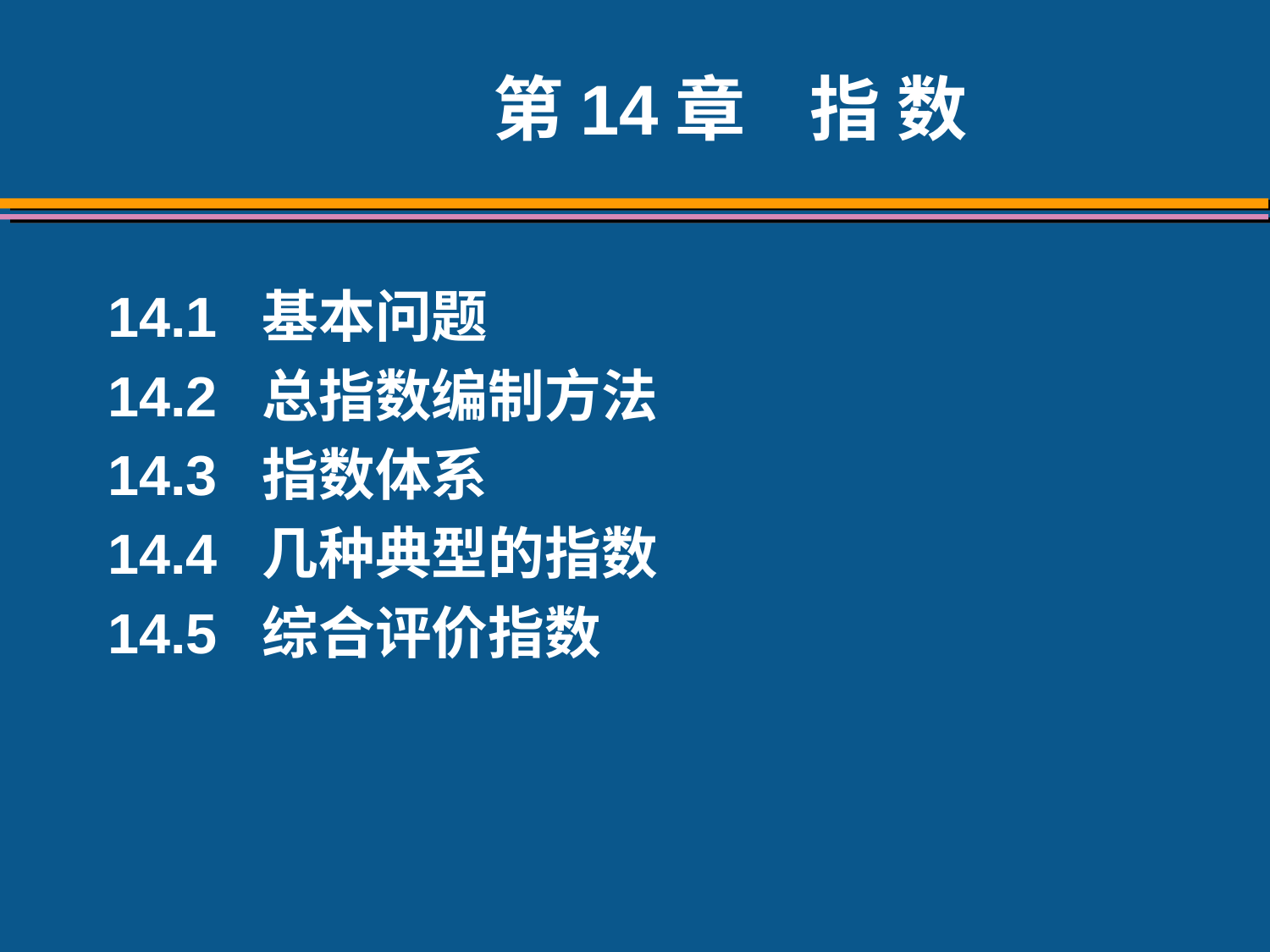

# 第14章    指 数
14.1  基本问题
14.2  总指数编制方法
14.3  指数体系
14.4  几种典型的指数
14.5  综合评价指数